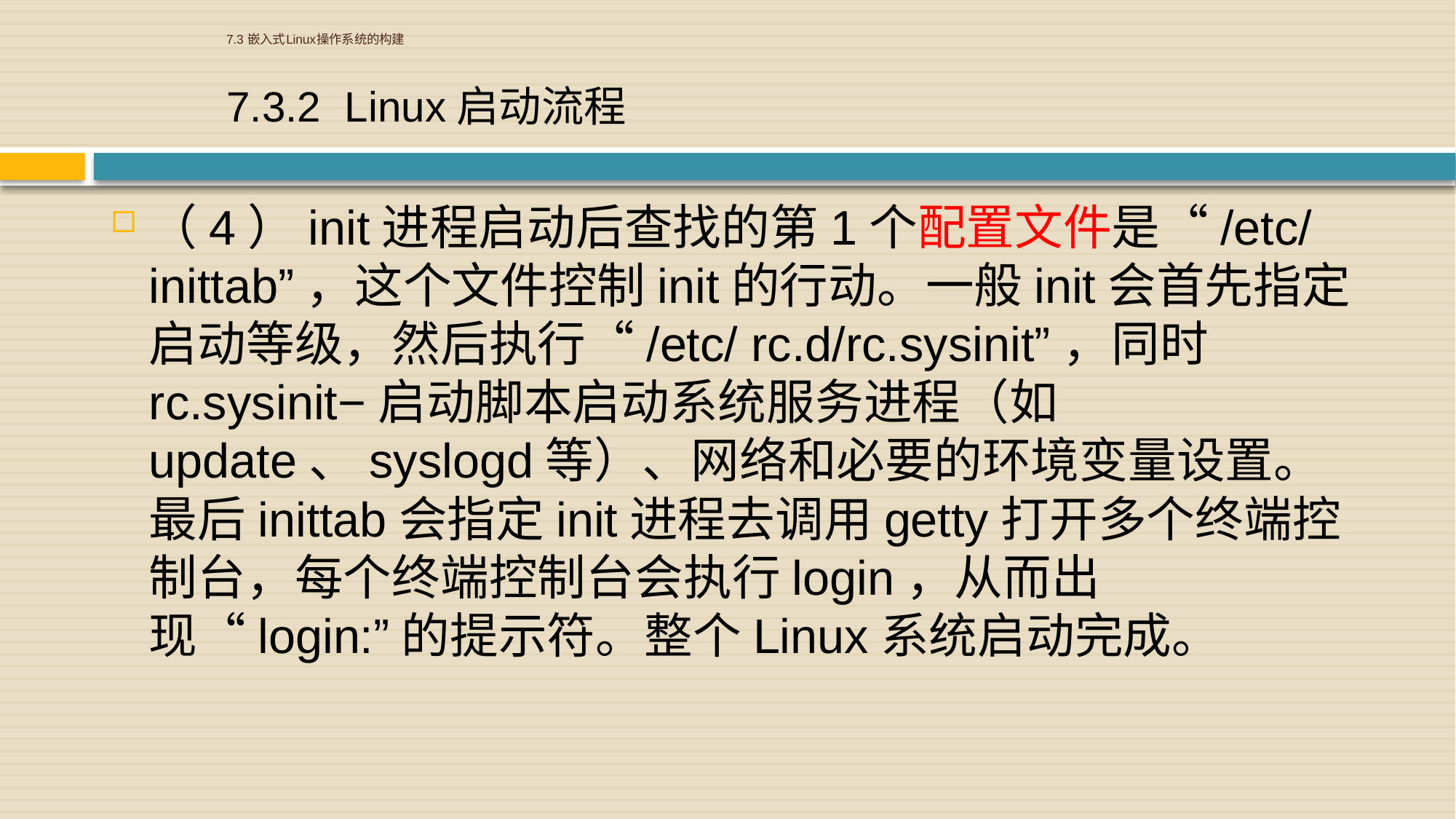

# 7.3 嵌入式Linux操作系统的构建
7.3.2  Linux启动流程
（4）init进程启动后查找的第1个配置文件是“/etc/inittab”，这个文件控制init的行动。一般init会首先指定启动等级，然后执行“/etc/ rc.d/rc.sysinit”，同时rc.sysinit−启动脚本启动系统服务进程（如update、syslogd等）、网络和必要的环境变量设置。最后inittab会指定init进程去调用getty打开多个终端控制台，每个终端控制台会执行login，从而出现“login:”的提示符。整个Linux系统启动完成。